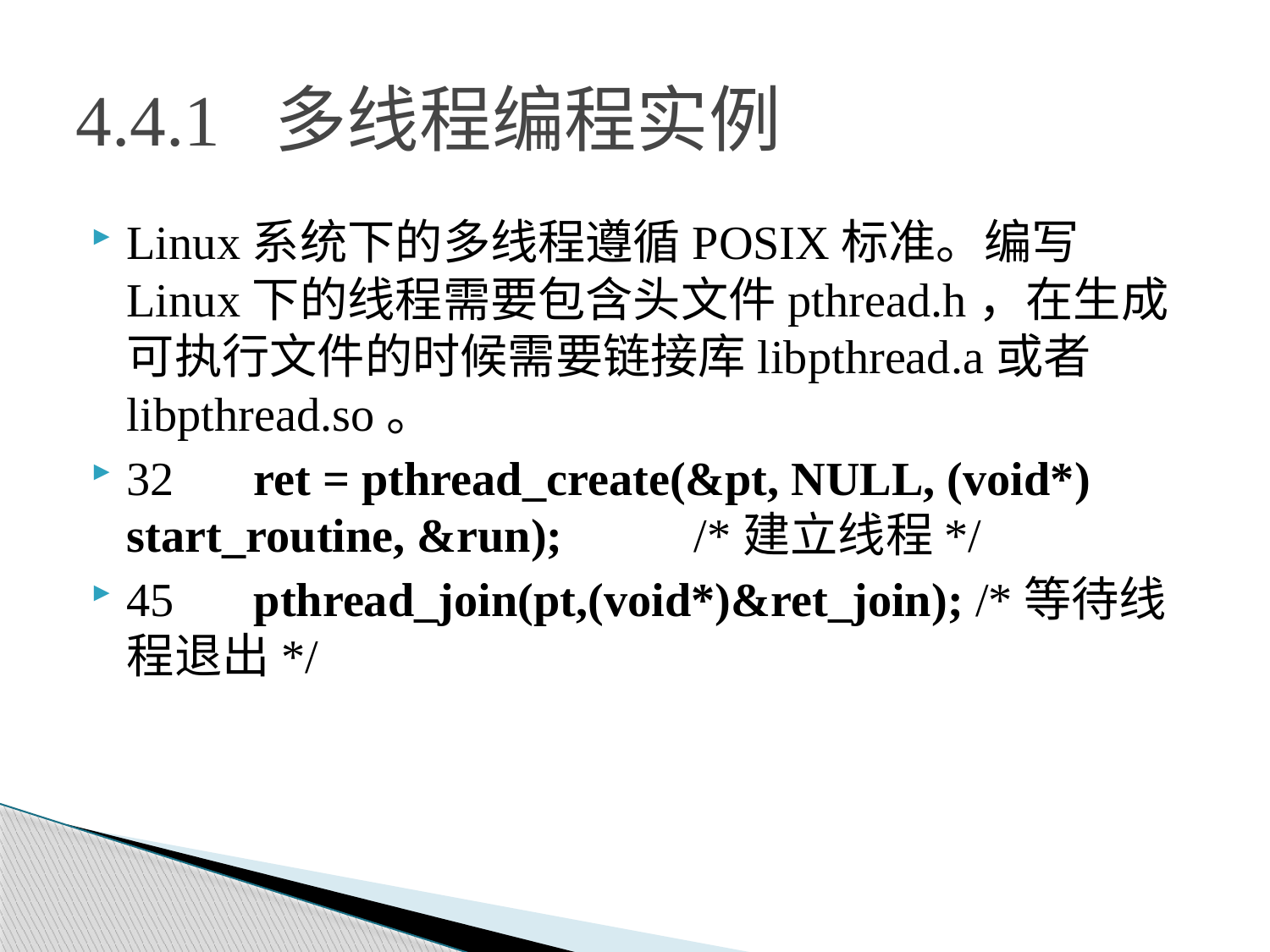

# 4.4.1  多线程编程实例
Linux系统下的多线程遵循POSIX标准。编写Linux下的线程需要包含头文件pthread.h，在生成可执行文件的时候需要链接库libpthread.a或者libpthread.so。
32	ret = pthread_create(&pt, NULL, (void*) start_routine, &run);	     /*建立线程*/
45	pthread_join(pt,(void*)&ret_join); /*等待线程退出*/